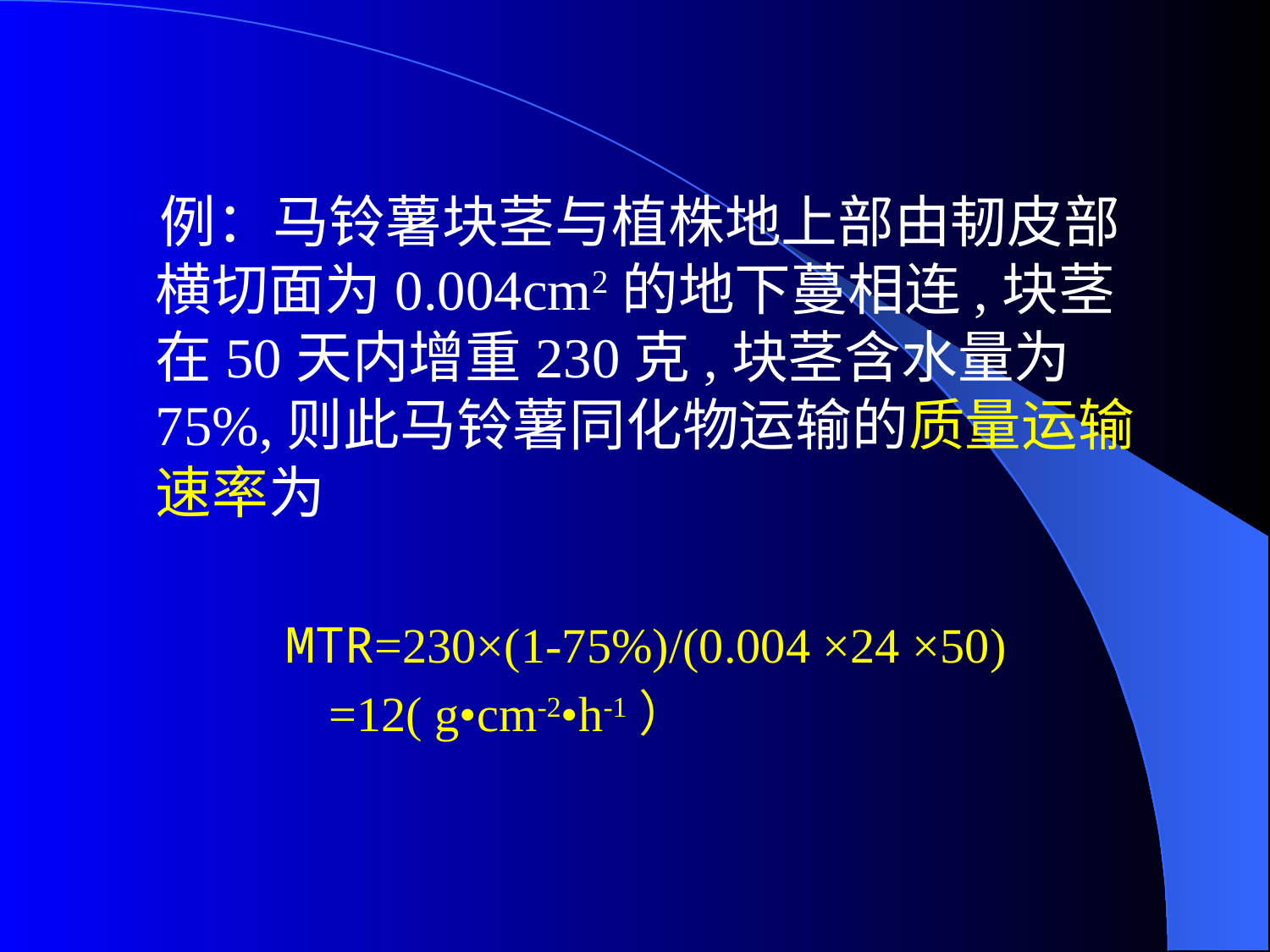

#
   例：马铃薯块茎与植株地上部由韧皮部横切面为0.004cm2的地下蔓相连,块茎在50天内增重230克,块茎含水量为75%,则此马铃薯同化物运输的质量运输速率为

      MTR=230×(1-75%)/(0.004 ×24 ×50)
                  =12( g•cm-2•h-1）